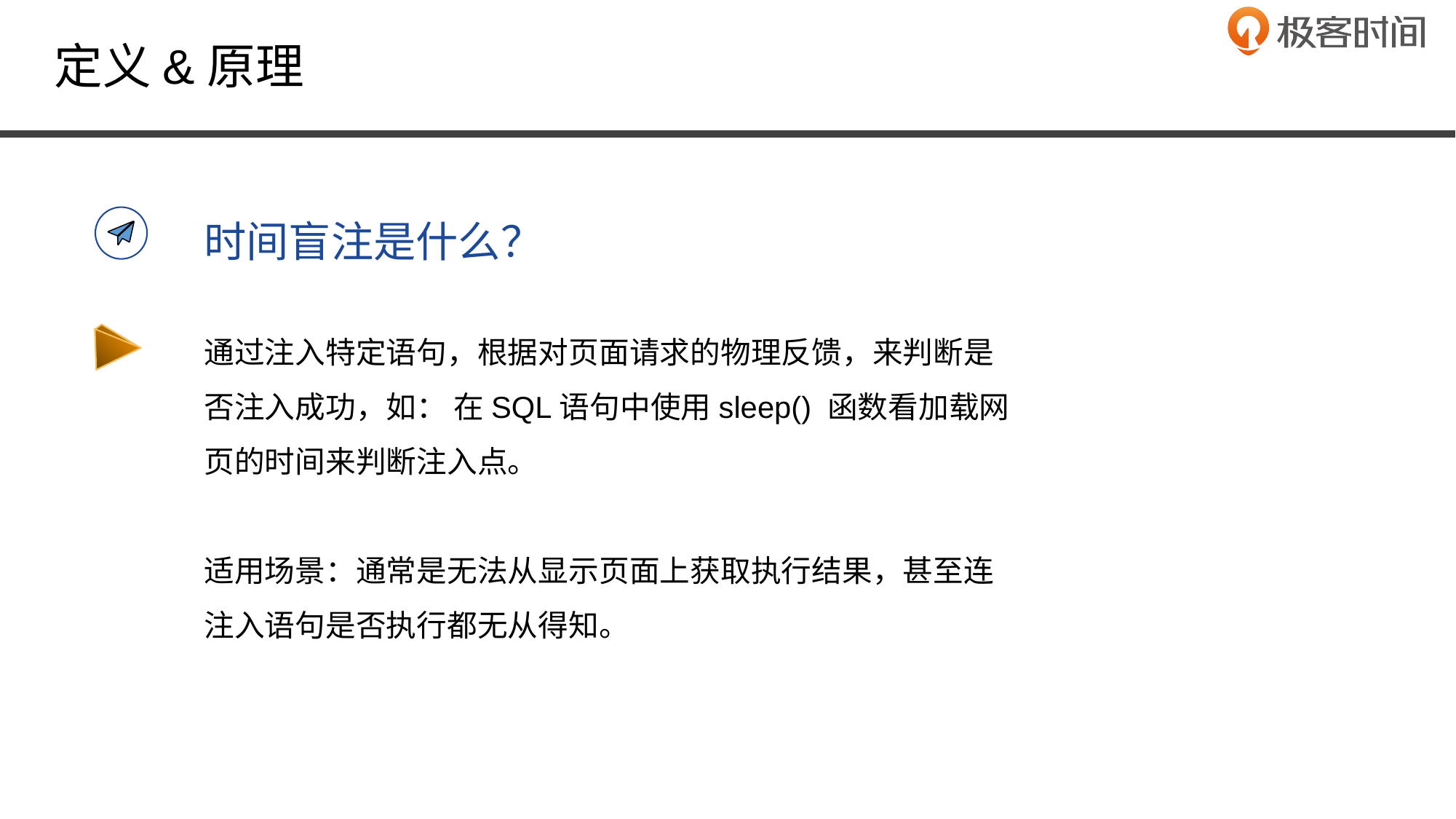

定义&原理
时间盲注是什么？

通过注入特定语句，根据对页面请求的物理反馈，来判断是否注入成功，如： 在SQL语句中使用sleep() 函数看加载网页的时间来判断注入点。

适用场景：通常是无法从显示页面上获取执行结果，甚至连注入语句是否执行都无从得知。